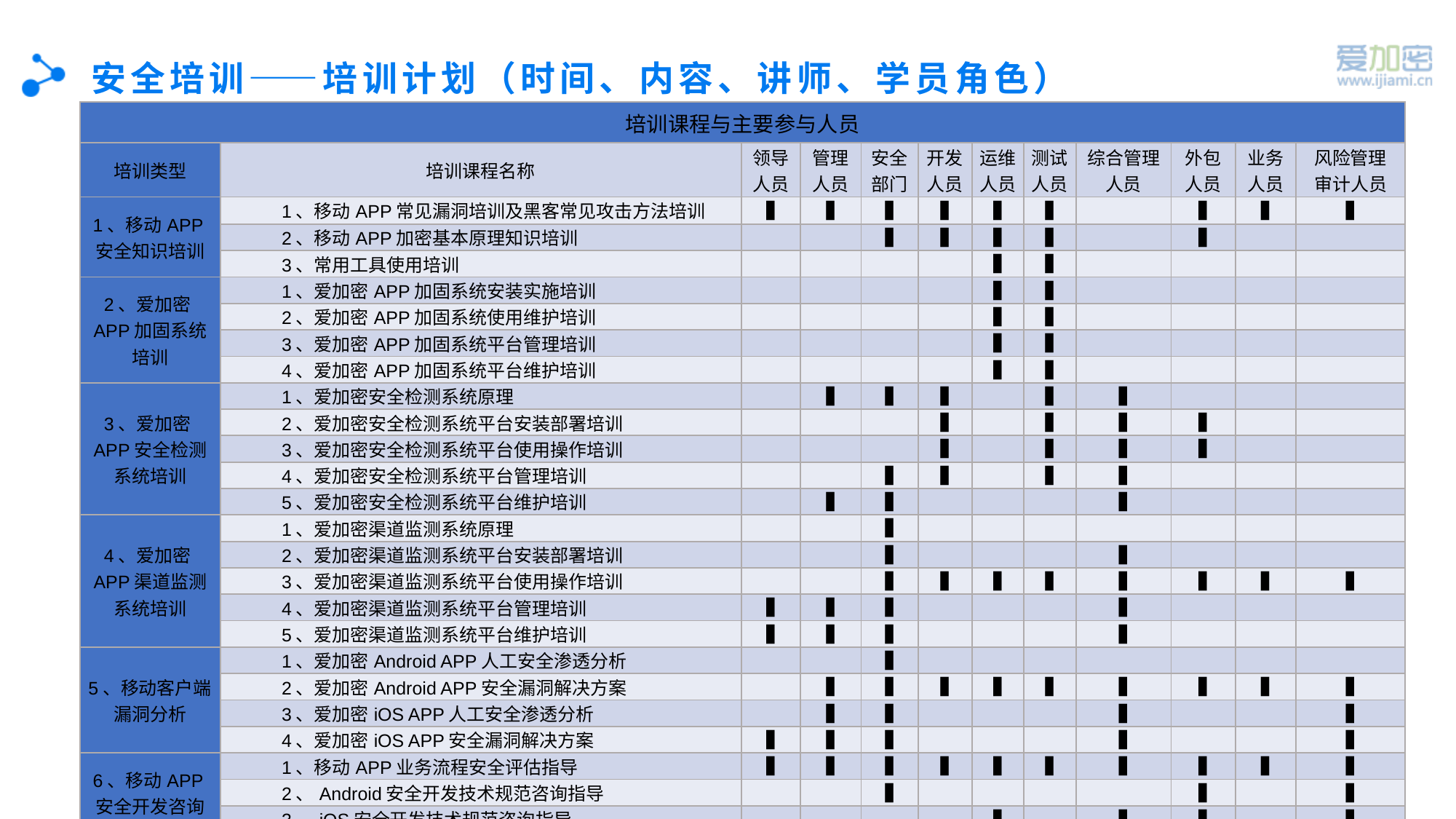

# 安全培训——培训计划（时间、内容、讲师、学员角色）
| 培训课程与主要参与人员 |  |  |  |  |  |  |  |  |  |  |  |
| --- | --- | --- | --- | --- | --- | --- | --- | --- | --- | --- | --- |
| 培训类型 | 培训课程名称 | 领导人员 | 管理人员 | 安全部门 | 开发人员 | 运维人员 | 测试人员 | 综合管理 人员 | 外包 人员 | 业务 人员 | 风险管理 审计人员 |
| 1、移动APP安全知识培训 | 1、移动APP常见漏洞培训及黑客常见攻击方法培训 | ▉ | ▉ | ▉ | ▉ | ▉ | ▉ |  | ▉ | ▉ | ▉ |
|  | 2、移动APP加密基本原理知识培训 |  |  | ▉ | ▉ | ▉ | ▉ |  | ▉ |  |  |
|  | 3、常用工具使用培训 |  |  |  |  | ▉ | ▉ |  |  |  |  |
| 2、爱加密APP加固系统培训 | 1、爱加密APP加固系统安装实施培训 |  |  |  |  | ▉ | ▉ |  |  |  |  |
|  | 2、爱加密APP加固系统使用维护培训 |  |  |  |  | ▉ | ▉ |  |  |  |  |
|  | 3、爱加密APP加固系统平台管理培训 |  |  |  |  | ▉ | ▉ |  |  |  |  |
|  | 4、爱加密APP加固系统平台维护培训 |  |  |  |  | ▉ | ▉ |  |  |  |  |
| 3、爱加密APP安全检测系统培训 | 1、爱加密安全检测系统原理 |  | ▉ | ▉ | ▉ |  | ▉ | ▉ |  |  |  |
|  | 2、爱加密安全检测系统平台安装部署培训 |  |  |  | ▉ |  | ▉ | ▉ | ▉ |  |  |
|  | 3、爱加密安全检测系统平台使用操作培训 |  |  |  | ▉ |  | ▉ | ▉ | ▉ |  |  |
|  | 4、爱加密安全检测系统平台管理培训 |  |  | ▉ | ▉ |  | ▉ | ▉ |  |  |  |
|  | 5、爱加密安全检测系统平台维护培训 |  | ▉ | ▉ |  |  |  | ▉ |  |  |  |
| 4、爱加密APP渠道监测系统培训 | 1、爱加密渠道监测系统原理 |  |  | ▉ |  |  |  |  |  |  |  |
|  | 2、爱加密渠道监测系统平台安装部署培训 |  |  | ▉ |  |  |  | ▉ |  |  |  |
|  | 3、爱加密渠道监测系统平台使用操作培训 |  |  | ▉ | ▉ | ▉ | ▉ | ▉ | ▉ | ▉ | ▉ |
|  | 4、爱加密渠道监测系统平台管理培训 | ▉ | ▉ | ▉ |  |  |  | ▉ |  |  |  |
|  | 5、爱加密渠道监测系统平台维护培训 | ▉ | ▉ | ▉ |  |  |  | ▉ |  |  |  |
| 5、移动客户端漏洞分析 | 1、爱加密Android APP人工安全渗透分析 |  |  | ▉ |  |  |  |  |  |  |  |
|  | 2、爱加密Android APP安全漏洞解决方案 |  | ▉ | ▉ | ▉ | ▉ | ▉ | ▉ | ▉ | ▉ | ▉ |
|  | 3、爱加密iOS APP人工安全渗透分析 |  | ▉ | ▉ |  |  |  | ▉ |  |  | ▉ |
|  | 4、爱加密iOS APP安全漏洞解决方案 | ▉ | ▉ | ▉ |  |  |  | ▉ |  |  | ▉ |
| 6、移动APP安全开发咨询 | 1、移动APP业务流程安全评估指导 | ▉ | ▉ | ▉ | ▉ | ▉ | ▉ | ▉ | ▉ | ▉ | ▉ |
|  | 2、Android安全开发技术规范咨询指导 |  |  | ▉ |  |  |  |  | ▉ |  | ▉ |
|  | 3、iOS安全开发技术规范咨询指导 |  |  |  |  | ▉ |  | ▉ | ▉ |  | ▉ |
| 7、应用场景安全培训 | 1、安全风险及需求衍进 |  |  | ▉ |  | ▉ |  | ▉ | ▉ |  | ▉ |
|  | 2、常见安全事件过程分析 |  |  | ▉ |  | ▉ |  | ▉ | ▉ |  |  |
|  | 3、安全事件应对技术 | ▉ | ▉ | ▉ |  |  |  |  |  |  |  |
|  | 4、高级破解工具介绍 |  |  | ▉ | ▉ | ▉ | ▉ | ▉ | ▉ | ▉ | ▉ |